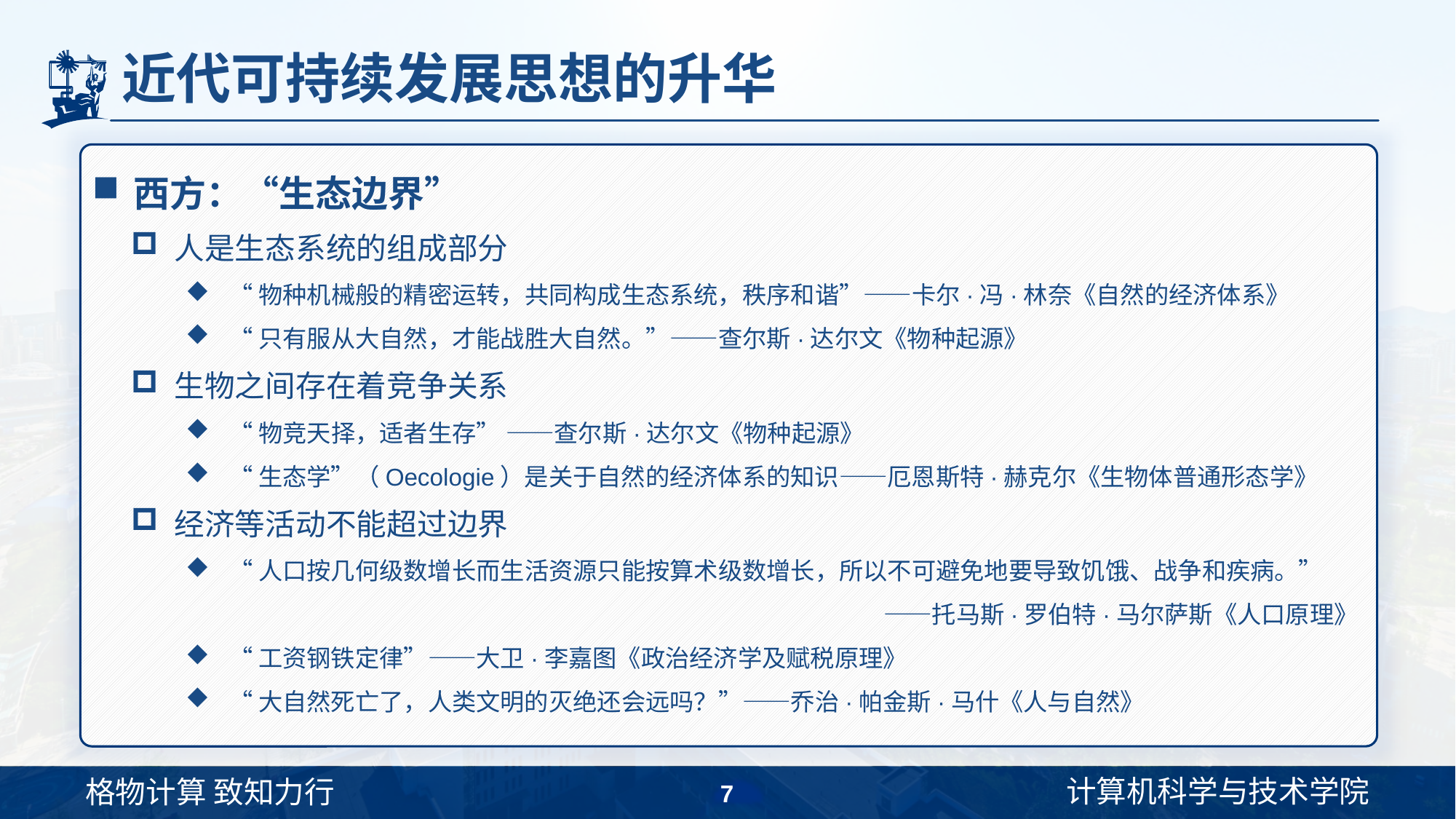

# 近代可持续发展思想的升华
西方：“生态边界”
人是生态系统的组成部分
“物种机械般的精密运转，共同构成生态系统，秩序和谐”——卡尔·冯·林奈《自然的经济体系》
“只有服从大自然，才能战胜大自然。”——查尔斯·达尔文《物种起源》
生物之间存在着竞争关系
“物竞天择，适者生存” ——查尔斯·达尔文《物种起源》
“生态学”（Oecologie）是关于自然的经济体系的知识——厄恩斯特·赫克尔《生物体普通形态学》
经济等活动不能超过边界
“人口按几何级数增长而生活资源只能按算术级数增长，所以不可避免地要导致饥饿、战争和疾病。”
						——托马斯·罗伯特·马尔萨斯《人口原理》
“工资钢铁定律”——大卫·李嘉图《政治经济学及赋税原理》
“大自然死亡了，人类文明的灭绝还会远吗？”——乔治·帕金斯·马什《人与自然》
7